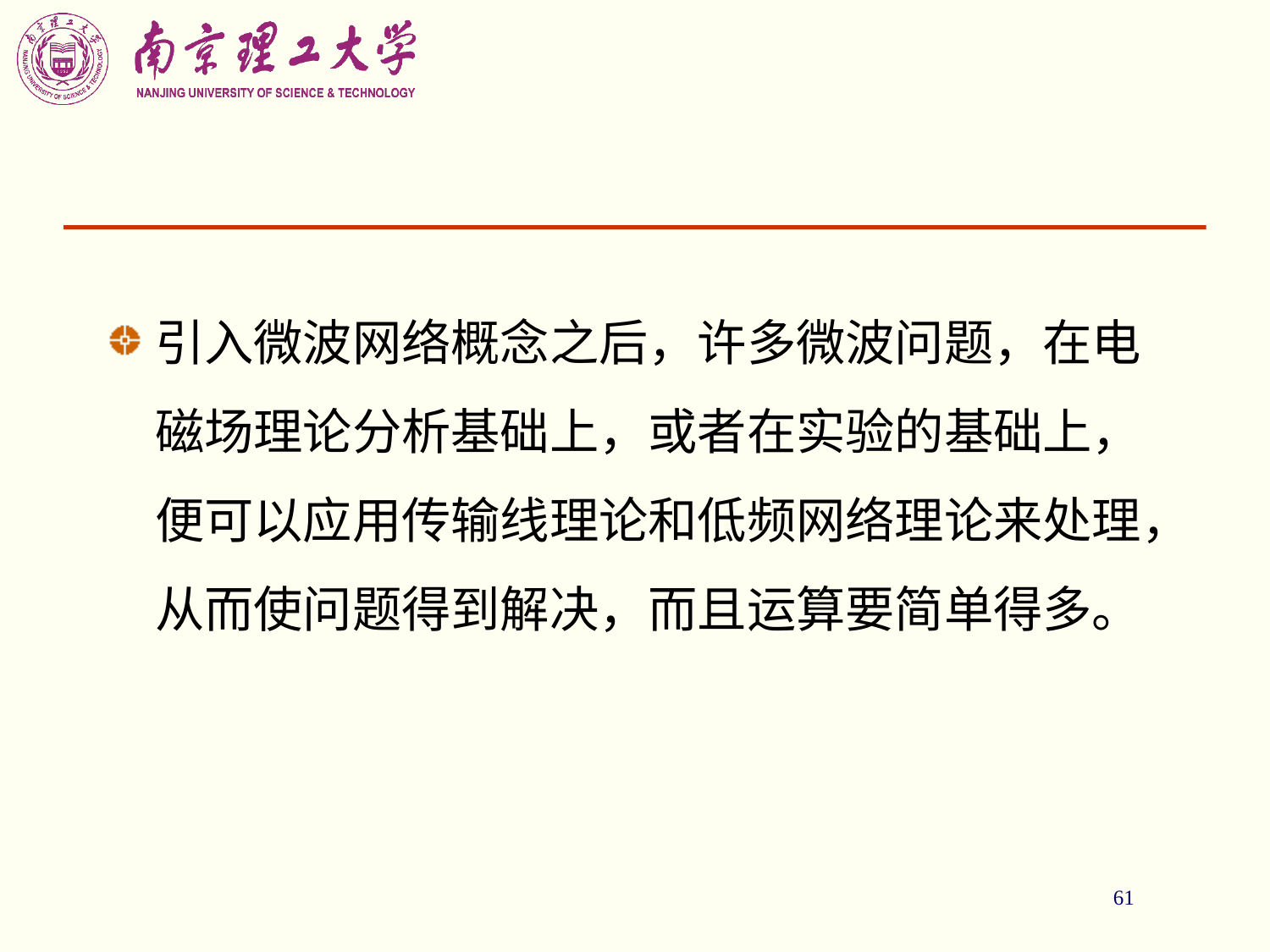

61
引入微波网络概念之后，许多微波问题，在电磁场理论分析基础上，或者在实验的基础上，便可以应用传输线理论和低频网络理论来处理，从而使问题得到解决，而且运算要简单得多。